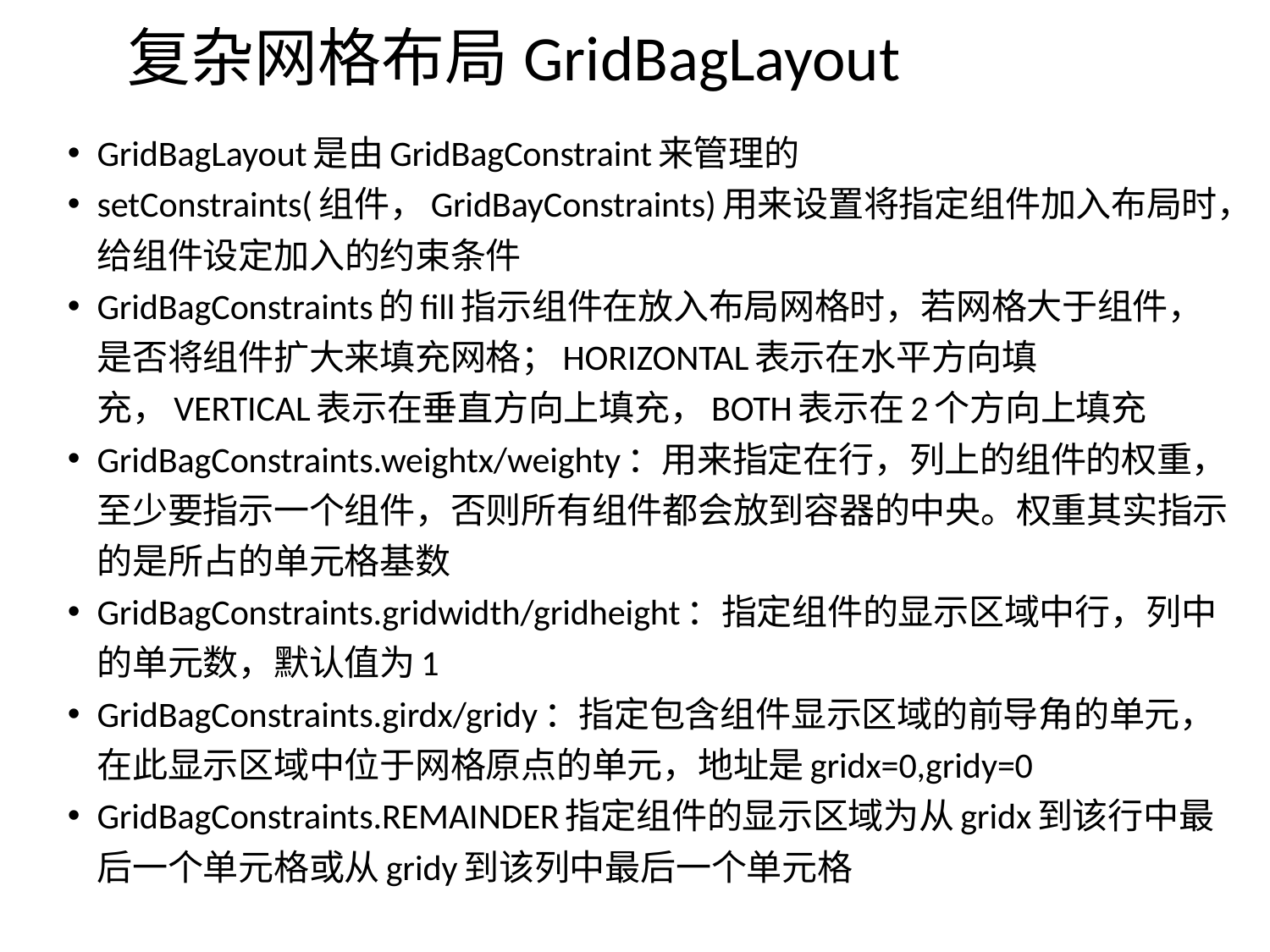

# 复杂网格布局GridBagLayout
GridBagLayout是由GridBagConstraint来管理的
setConstraints(组件，GridBayConstraints)用来设置将指定组件加入布局时，给组件设定加入的约束条件
GridBagConstraints的fill指示组件在放入布局网格时，若网格大于组件，是否将组件扩大来填充网格；HORIZONTAL表示在水平方向填充，VERTICAL表示在垂直方向上填充，BOTH表示在2个方向上填充
GridBagConstraints.weightx/weighty：用来指定在行，列上的组件的权重，至少要指示一个组件，否则所有组件都会放到容器的中央。权重其实指示的是所占的单元格基数
GridBagConstraints.gridwidth/gridheight：指定组件的显示区域中行，列中的单元数，默认值为1
GridBagConstraints.girdx/gridy：指定包含组件显示区域的前导角的单元，在此显示区域中位于网格原点的单元，地址是gridx=0,gridy=0
GridBagConstraints.REMAINDER指定组件的显示区域为从gridx到该行中最后一个单元格或从gridy到该列中最后一个单元格